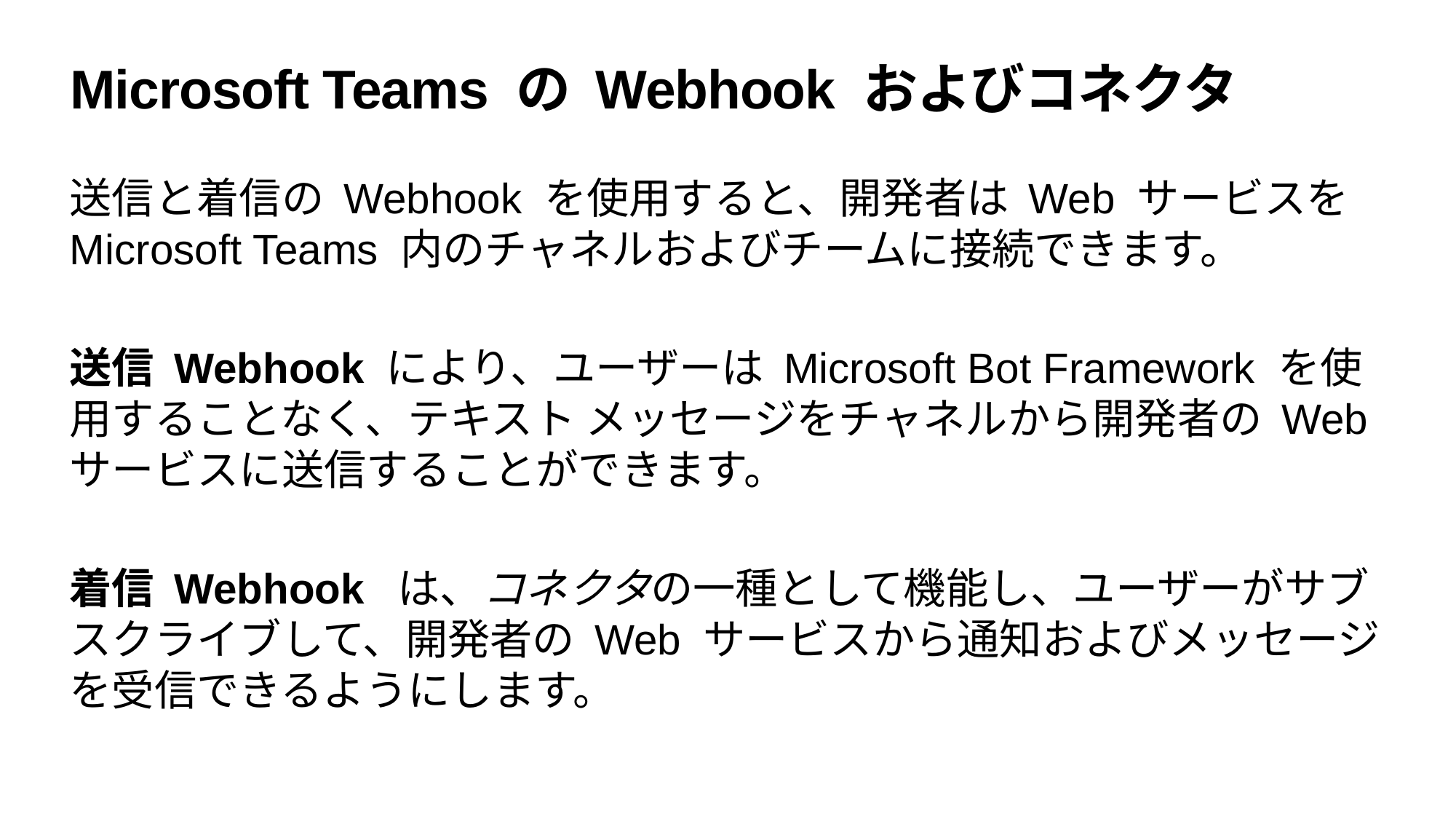

# Microsoft Teams の Webhook およびコネクタ
送信と着信の Webhook を使用すると、開発者は Web サービスを Microsoft Teams 内のチャネルおよびチームに接続できます。

送信 Webhook により、ユーザーは Microsoft Bot Framework を使用することなく、テキスト メッセージをチャネルから開発者の Web サービスに送信することができます。

着信 Webhook  は、コネクタの一種として機能し、ユーザーがサブスクライブして、開発者の Web サービスから通知およびメッセージを受信できるようにします。